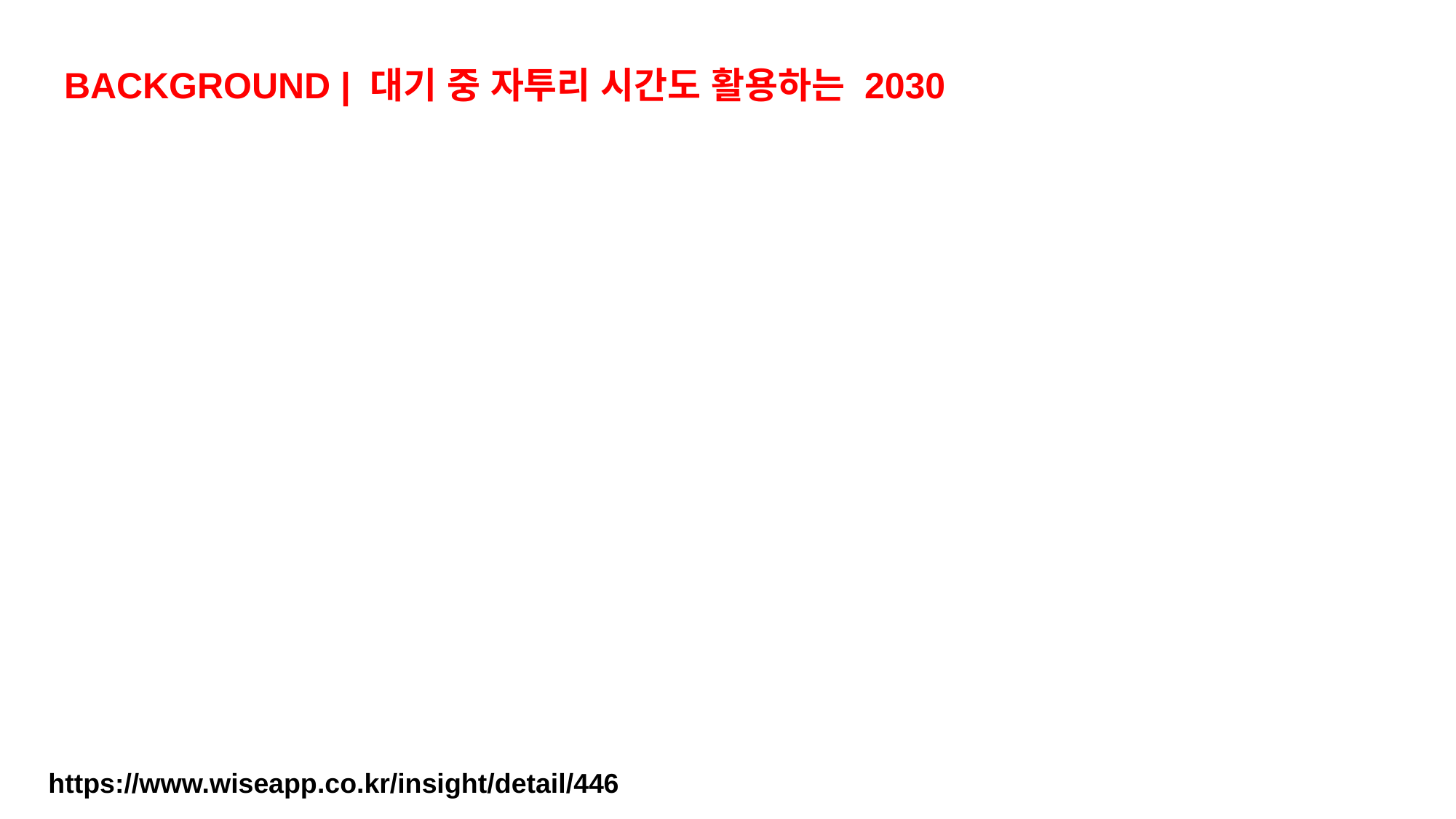

BACKGROUND | 대기 중 자투리 시간도 활용하는 2030
https://www.wiseapp.co.kr/insight/detail/446